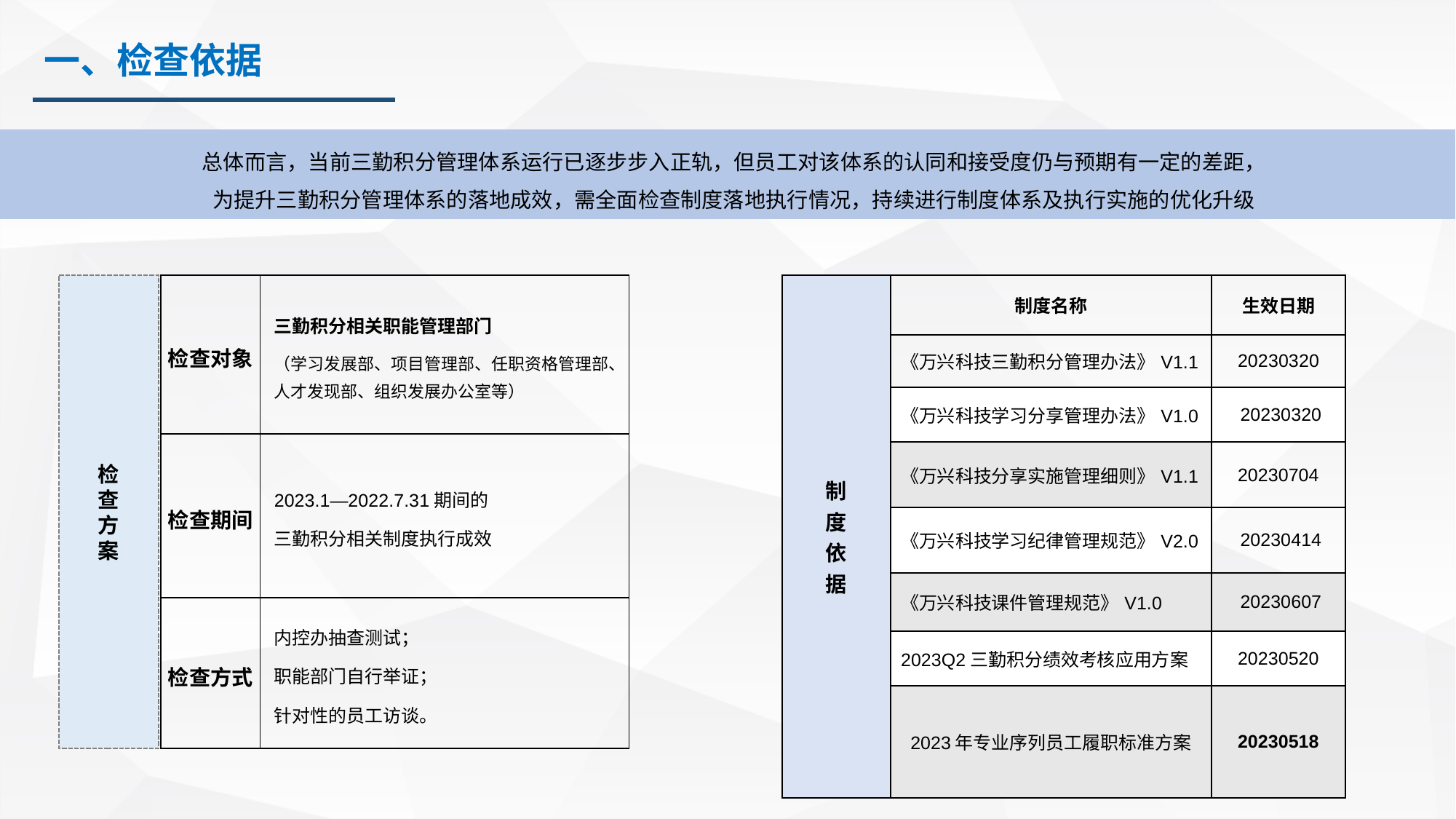

一、检查依据
总体而言，当前三勤积分管理体系运行已逐步步入正轨，但员工对该体系的认同和接受度仍与预期有一定的差距，
为提升三勤积分管理体系的落地成效，需全面检查制度落地执行情况，持续进行制度体系及执行实施的优化升级
| 检查对象 | 三勤积分相关职能管理部门 （学习发展部、项目管理部、任职资格管理部、人才发现部、组织发展办公室等） |
| --- | --- |
| 检查期间 | 2023.1—2022.7.31期间的 三勤积分相关制度执行成效 |
| 检查方式 | 内控办抽查测试； 职能部门自行举证； 针对性的员工访谈。 |
| 制 度 依 据 | 制度名称 | 生效日期 |
| --- | --- | --- |
|  | 《万兴科技三勤积分管理办法》V1.1 | 20230320 |
|  | 《万兴科技学习分享管理办法》V1.0 | 20230320 |
|  | 《万兴科技分享实施管理细则》V1.1 | 20230704 |
|  | 《万兴科技学习纪律管理规范》V2.0 | 20230414 |
|  | 《万兴科技课件管理规范》V1.0 | 20230607 |
|  | 2023Q2三勤积分绩效考核应用方案 | 20230520 |
|  | 2023年专业序列员工履职标准方案 | 20230518 |
检
查
方
案